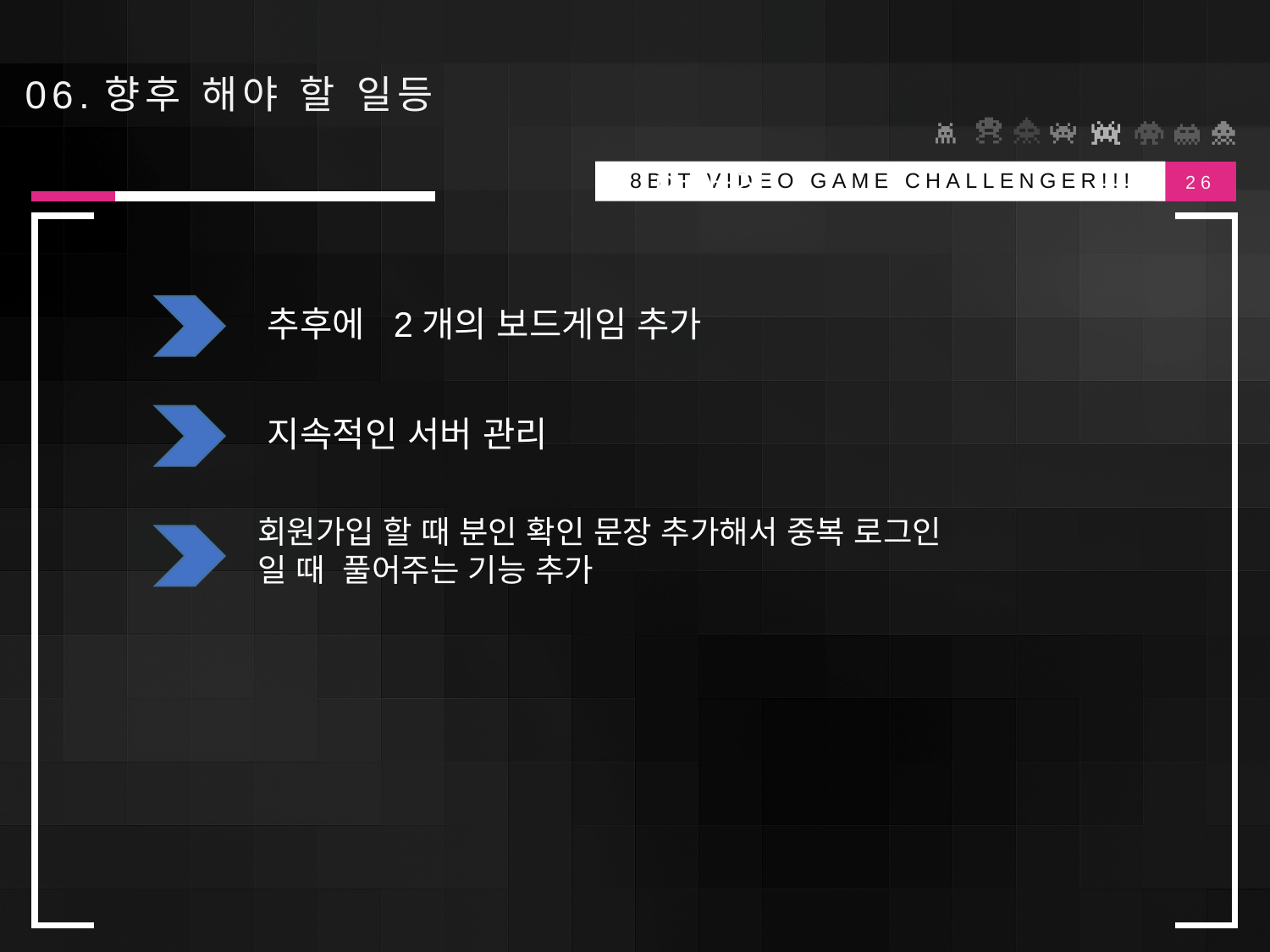

# 06.향후 해야 할 일등

Pc 버전
8BIT VIDEO GAME CHALLENGER!!!
26

추후에  2개의 보드게임 추가

지속적인 서버 관리
회원가입 할 때 분인 확인 문장 추가해서 중복 로그인 일 때  풀어주는 기능 추가